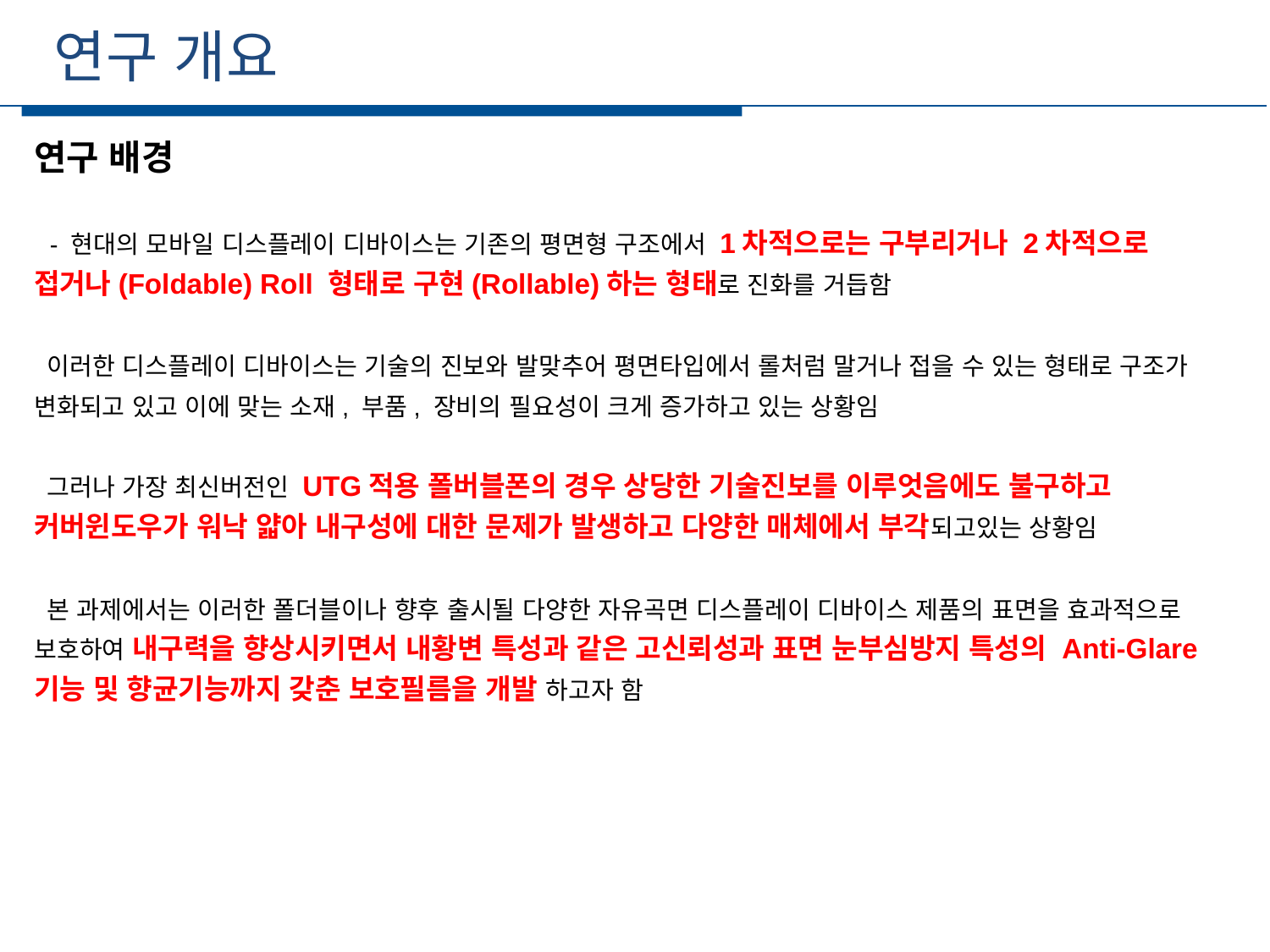

연구 개요
세부일정

연구 배경

  - 현대의 모바일 디스플레이 디바이스는 기존의 평면형 구조에서 1차적으로는 구부리거나 2차적으로 접거나(Foldable) Roll 형태로 구현(Rollable)하는 형태로 진화를 거듭함

 이러한 디스플레이 디바이스는 기술의 진보와 발맞추어 평면타입에서 롤처럼 말거나 접을 수 있는 형태로 구조가 변화되고 있고 이에 맞는 소재, 부품, 장비의 필요성이 크게 증가하고 있는 상황임

 그러나 가장 최신버전인 UTG적용 폴버블폰의 경우 상당한 기술진보를 이루엇음에도 불구하고 커버윈도우가 워낙 얇아 내구성에 대한 문제가 발생하고 다양한 매체에서 부각되고있는 상황임

 본 과제에서는 이러한 폴더블이나 향후 출시될 다양한 자유곡면 디스플레이 디바이스 제품의 표면을 효과적으로 보호하여 내구력을 향상시키면서 내황변 특성과 같은 고신뢰성과 표면 눈부심방지 특성의 Anti-Glare 기능 및 향균기능까지 갖춘 보호필름을 개발 하고자 함